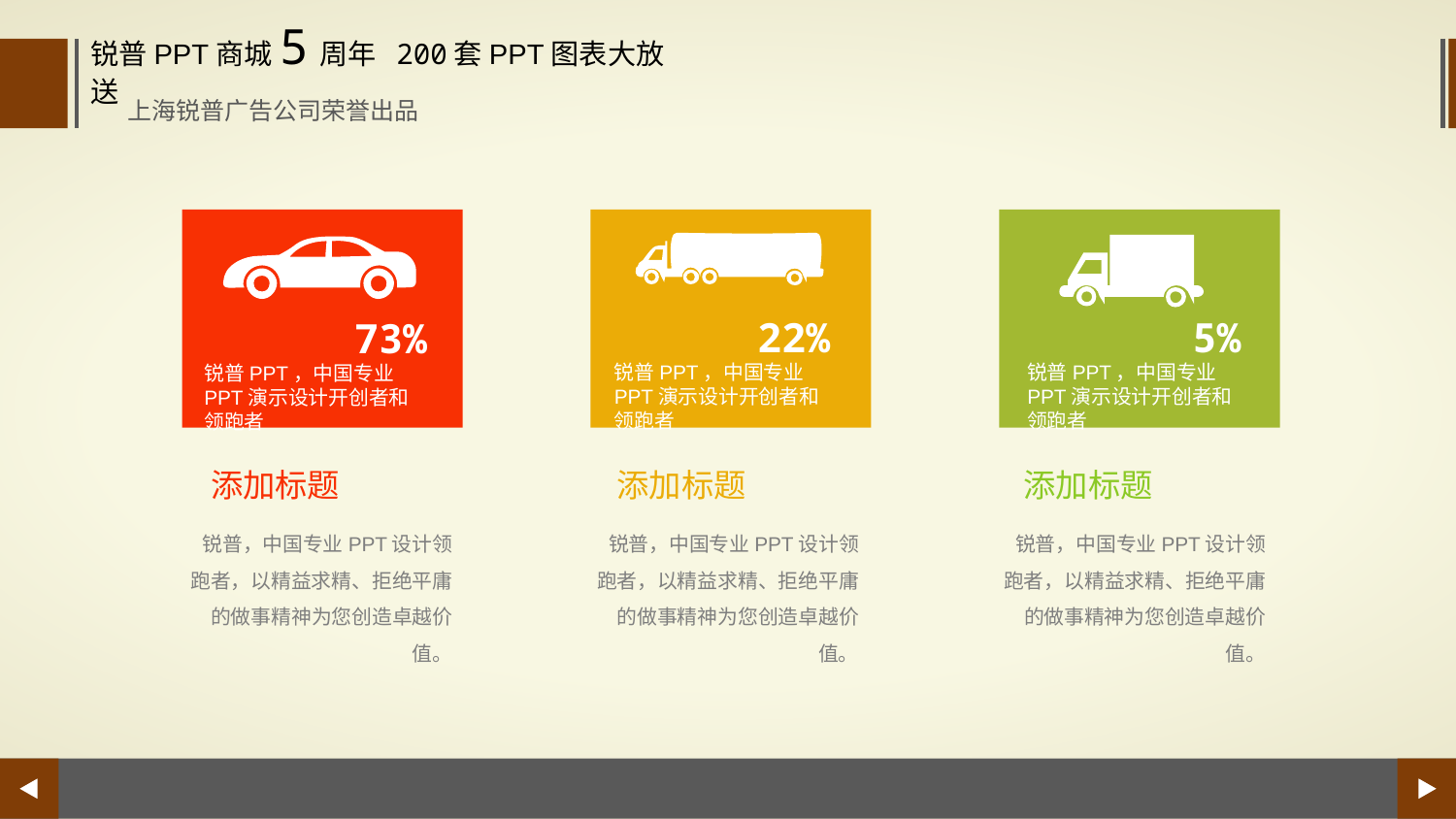

锐普PPT商城5周年  200套PPT图表大放送

上海锐普广告公司荣誉出品

73%
锐普PPT，中国专业PPT演示设计开创者和领跑者

22%
锐普PPT，中国专业PPT演示设计开创者和领跑者

5%
锐普PPT，中国专业PPT演示设计开创者和领跑者
添加标题
添加标题
添加标题
锐普，中国专业PPT设计领跑者，以精益求精、拒绝平庸的做事精神为您创造卓越价值。
锐普，中国专业PPT设计领跑者，以精益求精、拒绝平庸的做事精神为您创造卓越价值。
锐普，中国专业PPT设计领跑者，以精益求精、拒绝平庸的做事精神为您创造卓越价值。